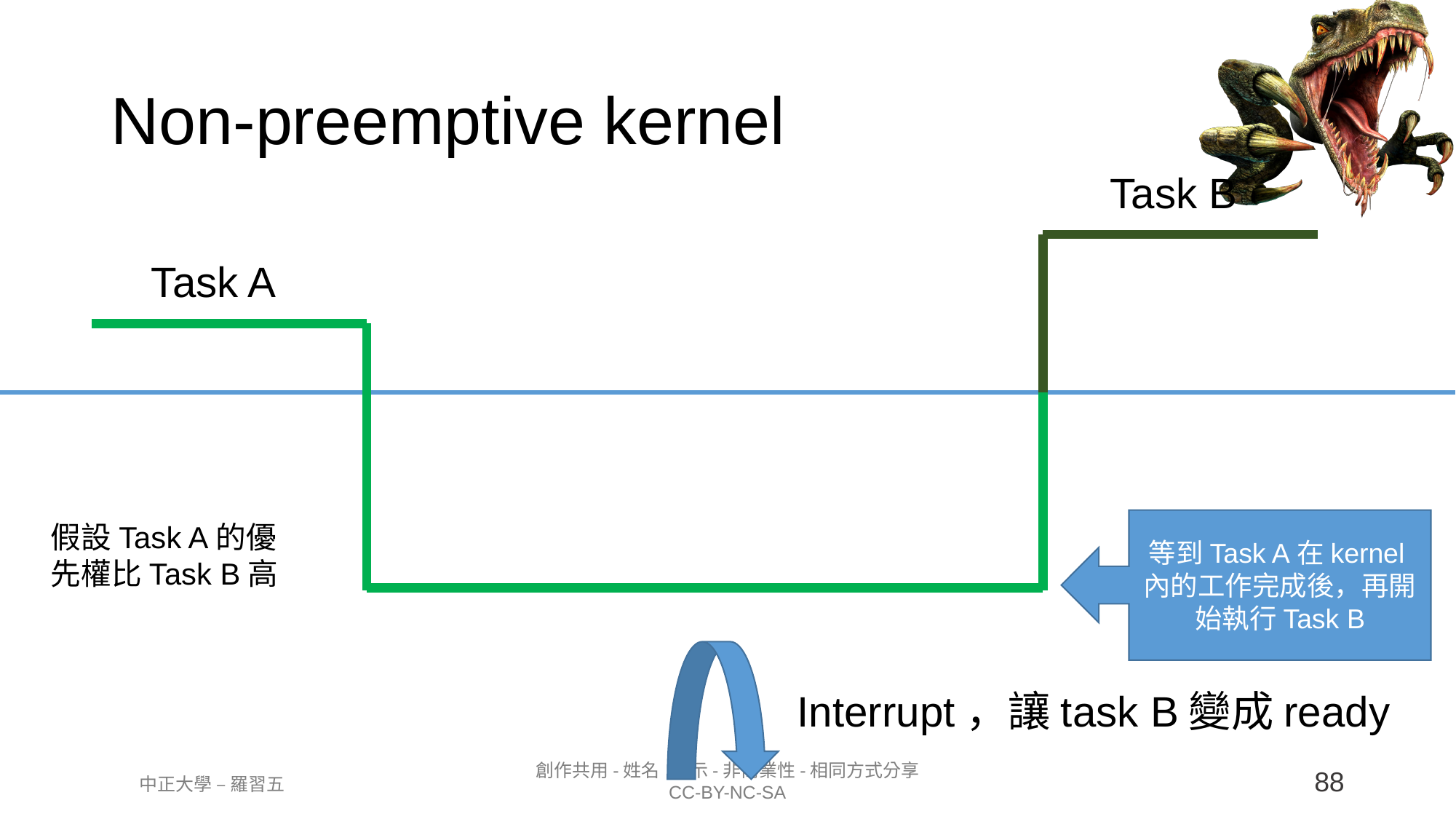

# Non-preemptive kernel
Task B
Task A
等到Task A在kernel內的工作完成後，再開始執行Task B
假設Task A的優先權比Task B高

Interrupt，讓task B變成ready